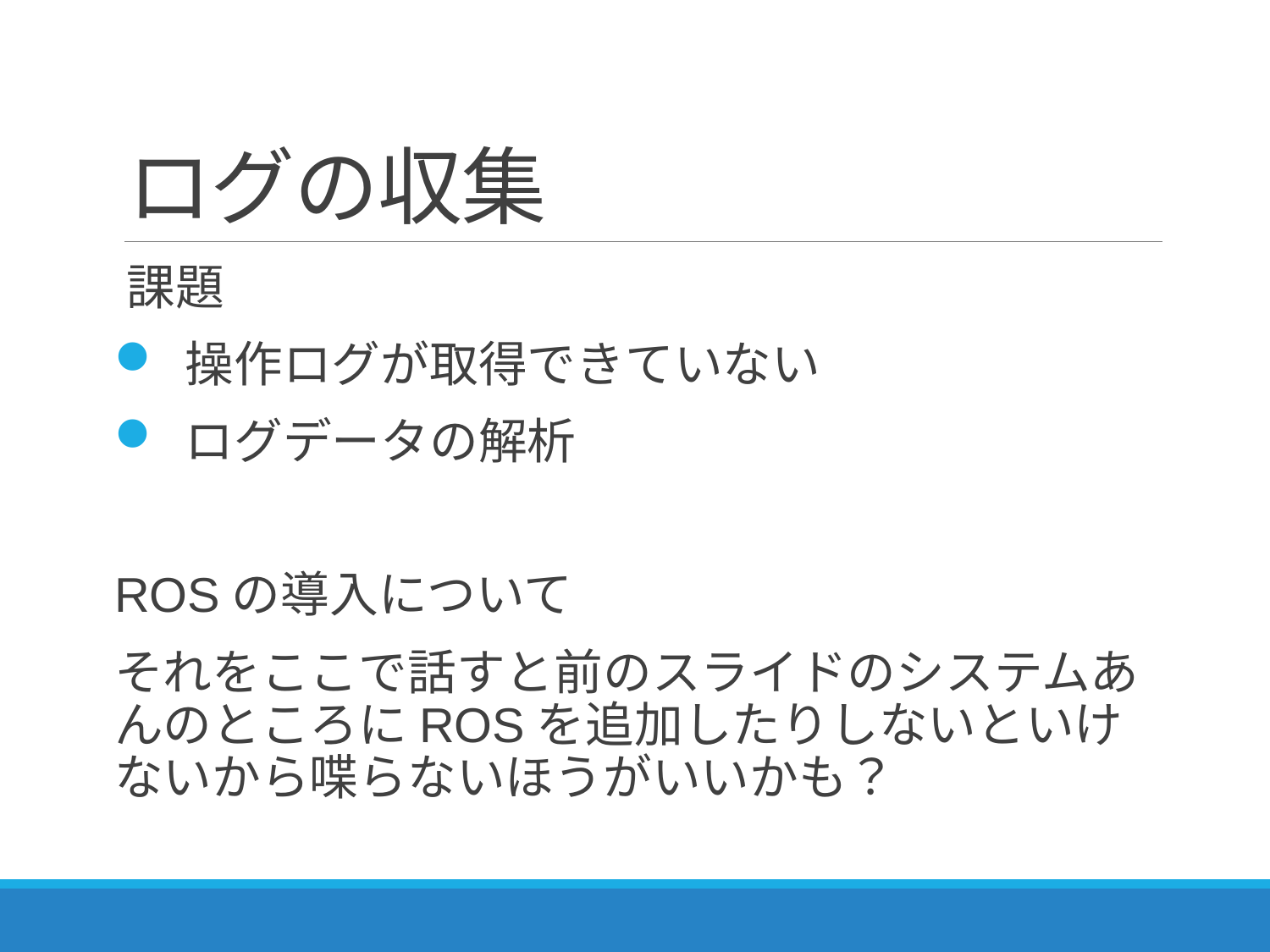

# ログの収集
課題
 操作ログが取得できていない
 ログデータの解析

ROSの導入について
それをここで話すと前のスライドのシステムあんのところにROSを追加したりしないといけないから喋らないほうがいいかも？